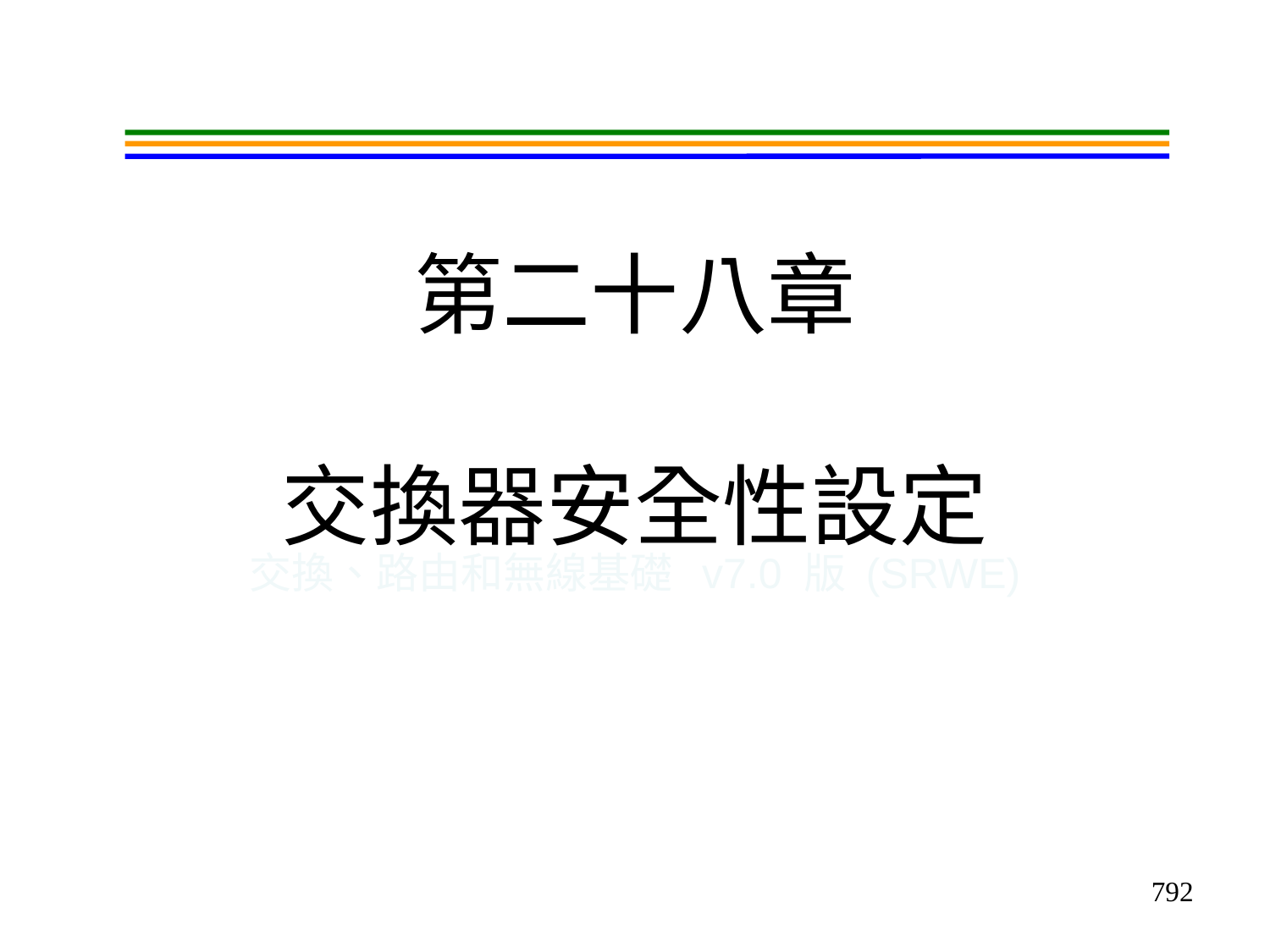

# 第二十八章 交換器安全性設定
交換、路由和無線基礎  v7.0 版 (SRWE)

792